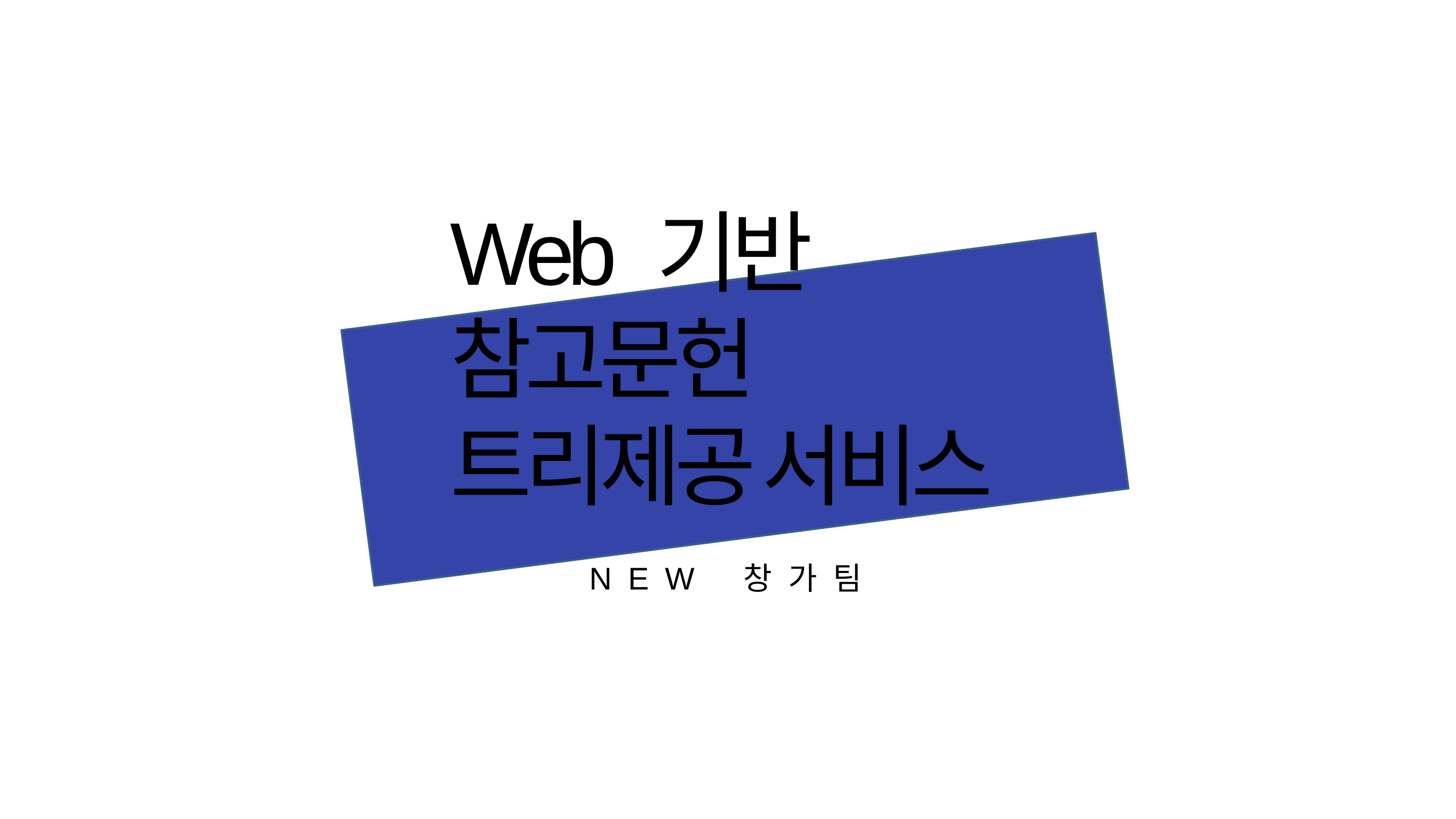

Web 기반
참고문헌
트리제공 서비스

NEW 창가팀